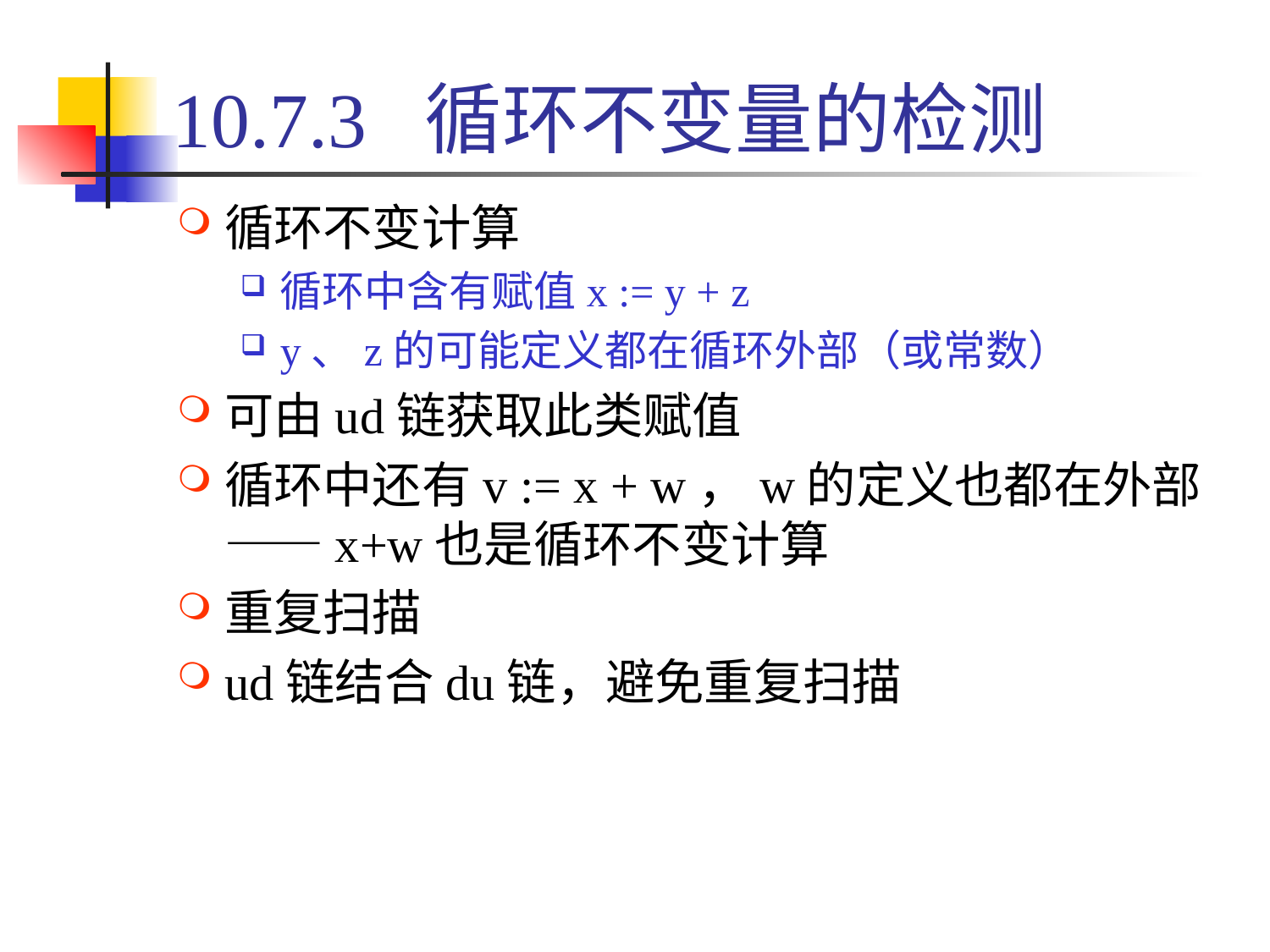

# 10.7.3  循环不变量的检测
循环不变计算
循环中含有赋值x := y + z
y、z的可能定义都在循环外部（或常数）
可由ud链获取此类赋值
循环中还有v := x + w，w的定义也都在外部——x+w也是循环不变计算
重复扫描
ud链结合du链，避免重复扫描